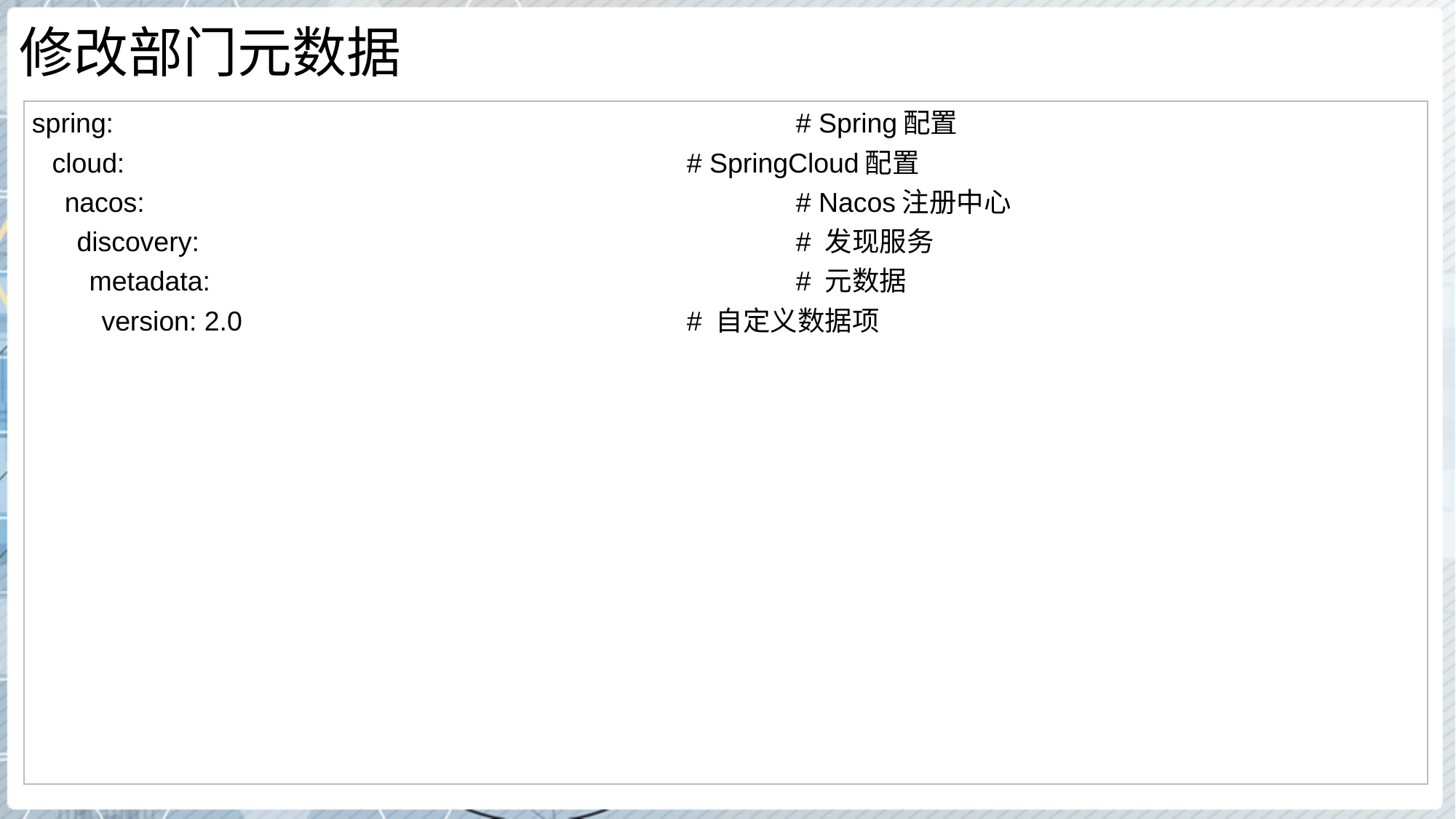

# 修改部门元数据
| spring: # Spring配置 cloud: # SpringCloud配置 nacos: # Nacos注册中心 discovery: # 发现服务 metadata: # 元数据 version: 2.0 # 自定义数据项 |
| --- |